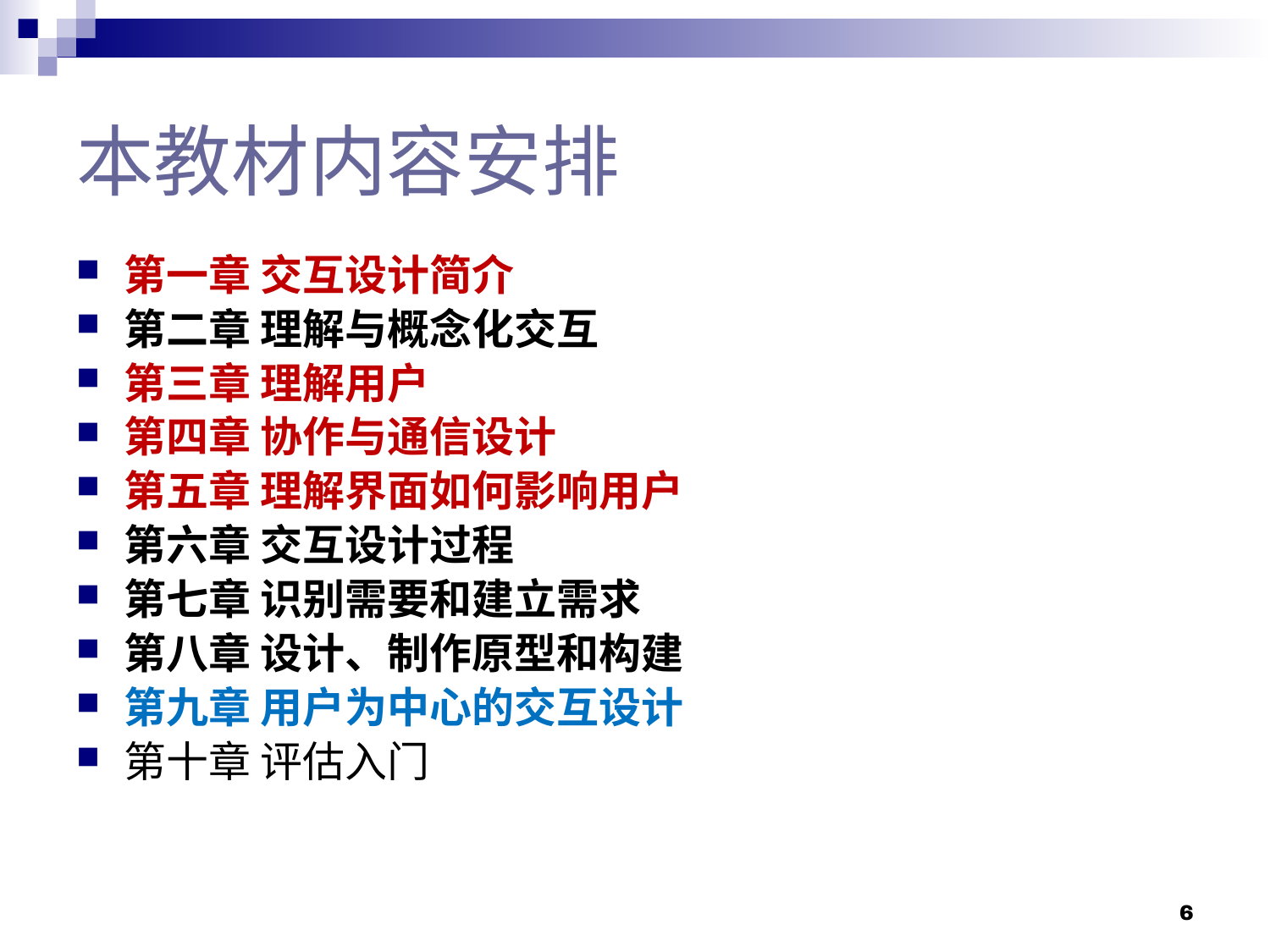

# 本教材内容安排
第一章 交互设计简介
第二章 理解与概念化交互
第三章 理解用户
第四章 协作与通信设计
第五章 理解界面如何影响用户
第六章 交互设计过程
第七章 识别需要和建立需求
第八章 设计、制作原型和构建
第九章 用户为中心的交互设计
第十章 评估入门

6